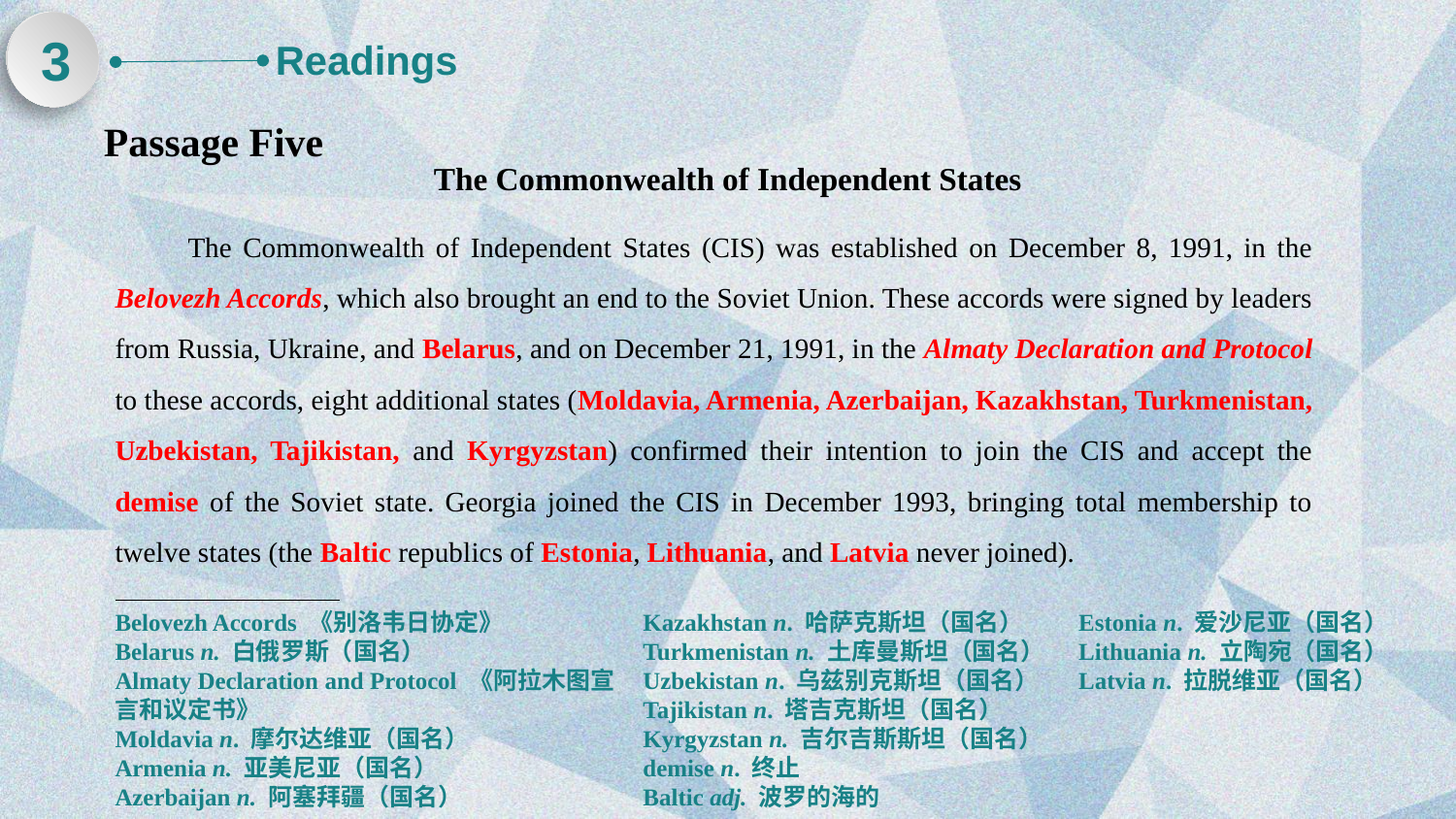

3
Readings
Passage Five
The Commonwealth of Independent States
The Commonwealth of Independent States (CIS) was established on December 8, 1991, in the Belovezh Accords, which also brought an end to the Soviet Union. These accords were signed by leaders from Russia, Ukraine, and Belarus, and on December 21, 1991, in the Almaty Declaration and Protocol to these accords, eight additional states (Moldavia, Armenia, Azerbaijan, Kazakhstan, Turkmenistan, Uzbekistan, Tajikistan, and Kyrgyzstan) confirmed their intention to join the CIS and accept the demise of the Soviet state. Georgia joined the CIS in December 1993, bringing total membership to twelve states (the Baltic republics of Estonia, Lithuania, and Latvia never joined).
Belovezh Accords 《别洛韦日协定》
Belarus n. 白俄罗斯（国名）
Almaty Declaration and Protocol 《阿拉木图宣言和议定书》
Moldavia n. 摩尔达维亚（国名）
Armenia n. 亚美尼亚（国名）
Azerbaijan n. 阿塞拜疆（国名）

Kazakhstan n. 哈萨克斯坦（国名）
Turkmenistan n. 土库曼斯坦（国名）
Uzbekistan n. 乌兹别克斯坦（国名）
Tajikistan n. 塔吉克斯坦（国名）
Kyrgyzstan n. 吉尔吉斯斯坦（国名）
demise n. 终止
Baltic adj. 波罗的海的

Estonia n. 爱沙尼亚（国名）
Lithuania n. 立陶宛（国名）
Latvia n. 拉脱维亚（国名）